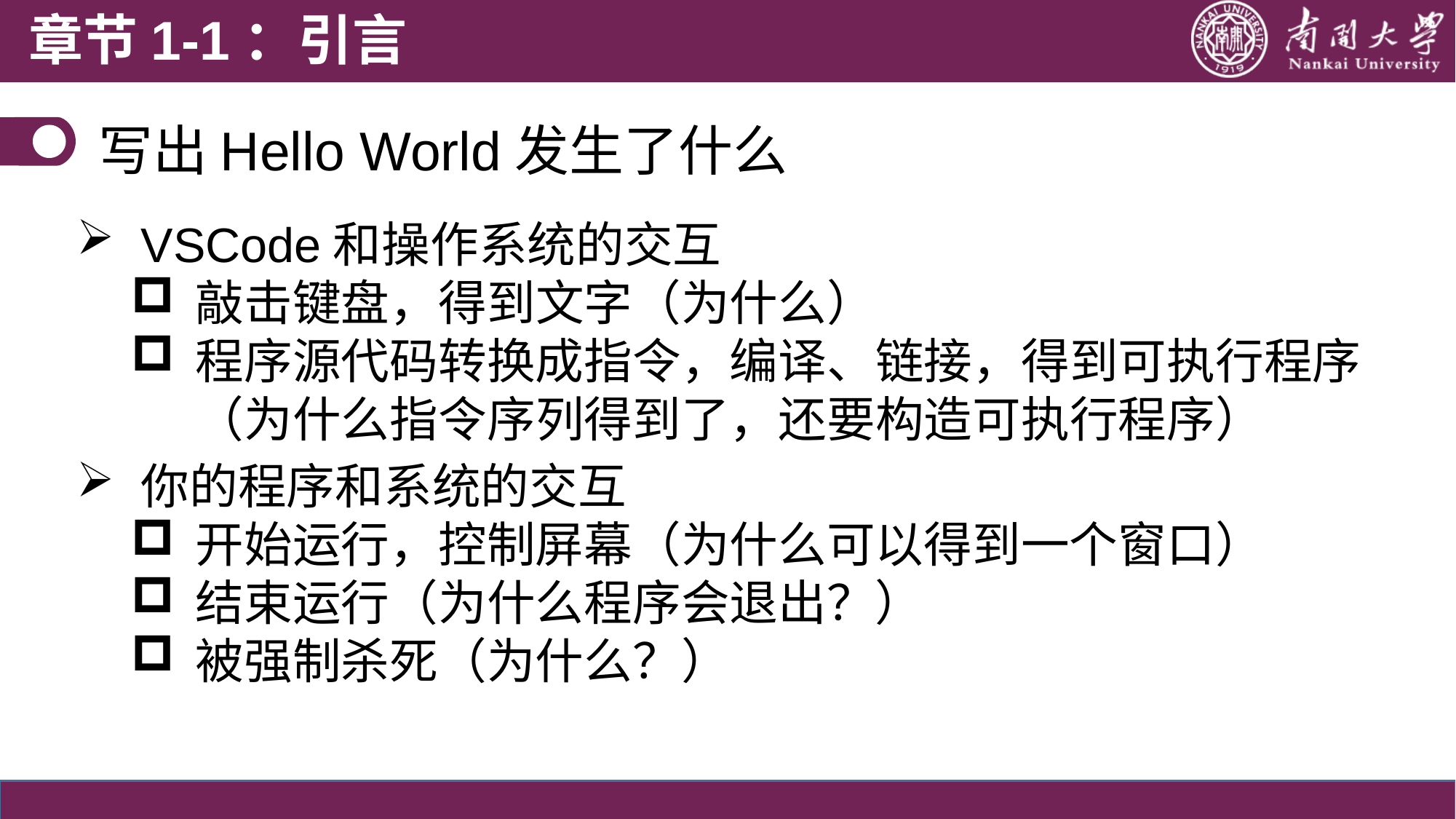

章节1-1：引言
# 写出Hello World发生了什么

VSCode和操作系统的交互
敲击键盘，得到文字（为什么）
程序源代码转换成指令，编译、链接，得到可执行程序（为什么指令序列得到了，还要构造可执行程序）
你的程序和系统的交互
开始运行，控制屏幕（为什么可以得到一个窗口）
结束运行（为什么程序会退出？）
被强制杀死（为什么？）